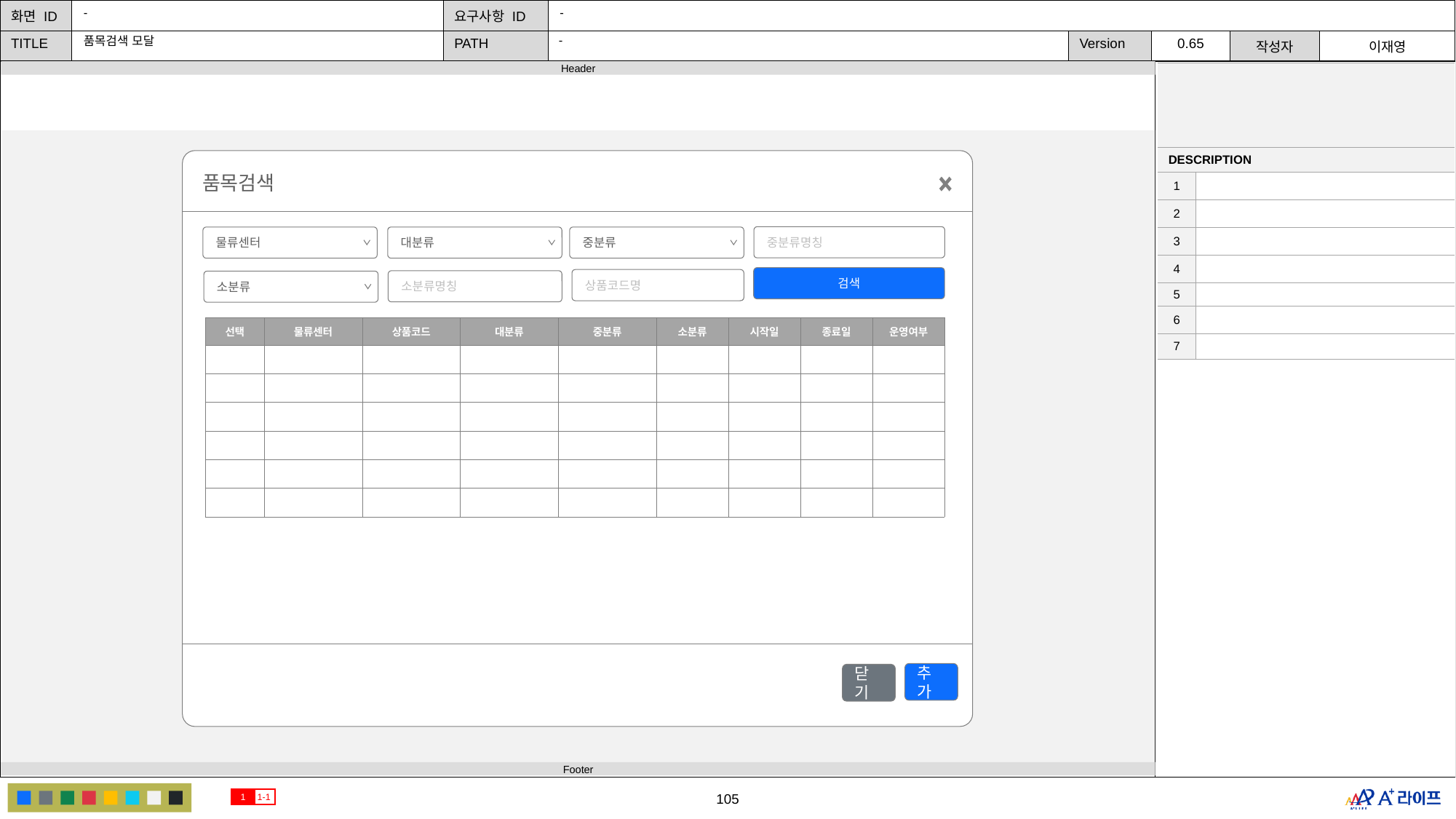

-
-
-
품목검색 모달
|  |  |
| --- | --- |
| DESCRIPTION |  |
| 1 |  |
| 2 |  |
| 3 |  |
| 4 |  |
| 5 |  |
| 6 |  |
| 7 |  |
품목검색

중분류명칭
물류센터

대분류

중분류

검색
상품코드명
소분류명칭
소분류

| 선택 | 물류센터 | 상품코드 | 대분류 | 중분류 | 소분류 | 시작일 | 종료일 | 운영여부 |
| --- | --- | --- | --- | --- | --- | --- | --- | --- |
|  |  |  |  |  |  |  |  |  |
|  |  |  |  |  |  |  |  |  |
|  |  |  |  |  |  |  |  |  |
|  |  |  |  |  |  |  |  |  |
|  |  |  |  |  |  |  |  |  |
|  |  |  |  |  |  |  |  |  |
추가
닫기
1
1-1